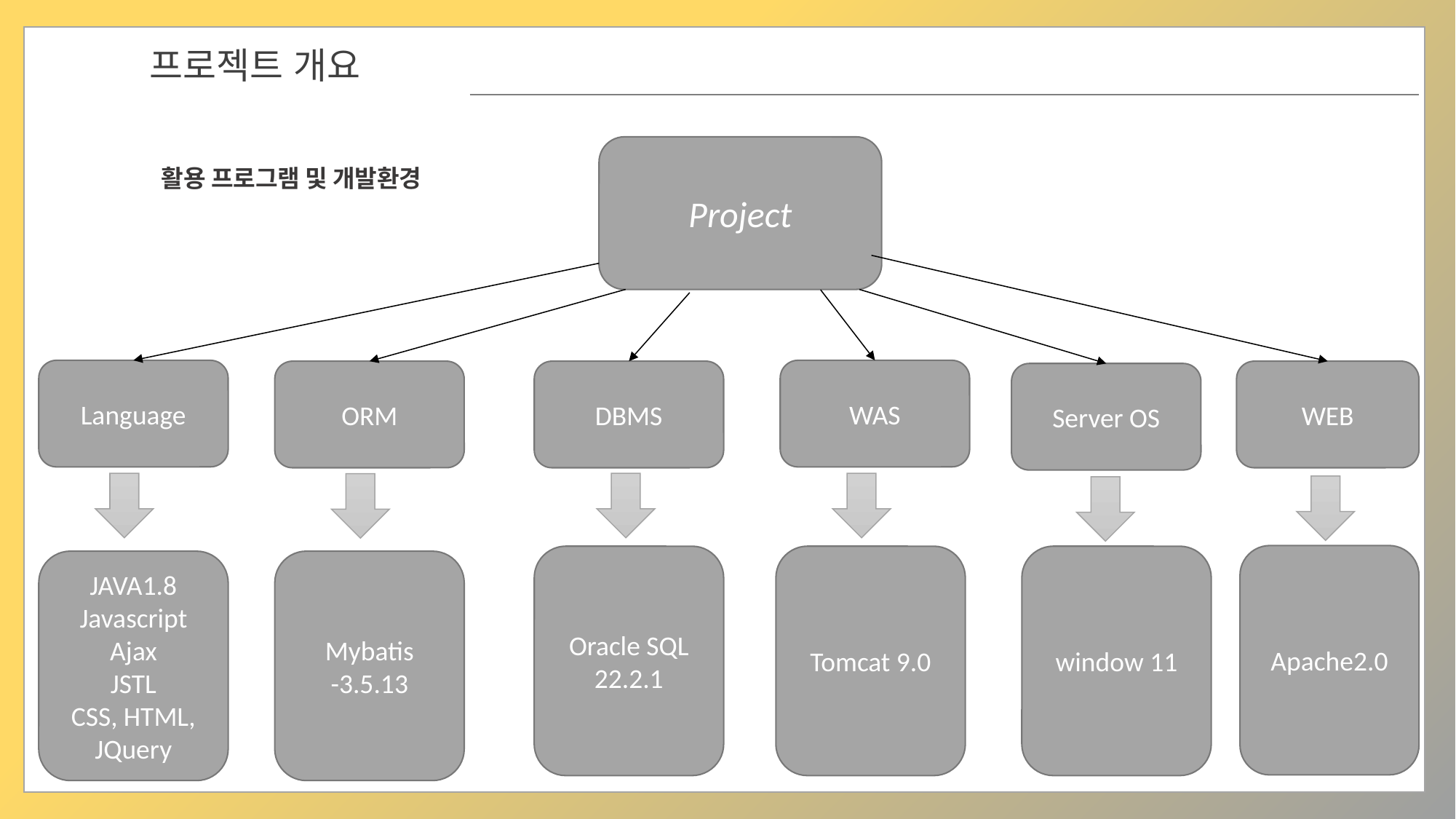

01

프로젝트 개요
Project
활용 프로그램 및 개발환경

Language
WAS
ORM
DBMS
WEB
Server OS

Apache2.0
Oracle SQL 22.2.1
Tomcat 9.0
window 11
JAVA1.8
Javascript
Ajax
JSTL
CSS, HTML,
JQuery
Mybatis
-3.5.13